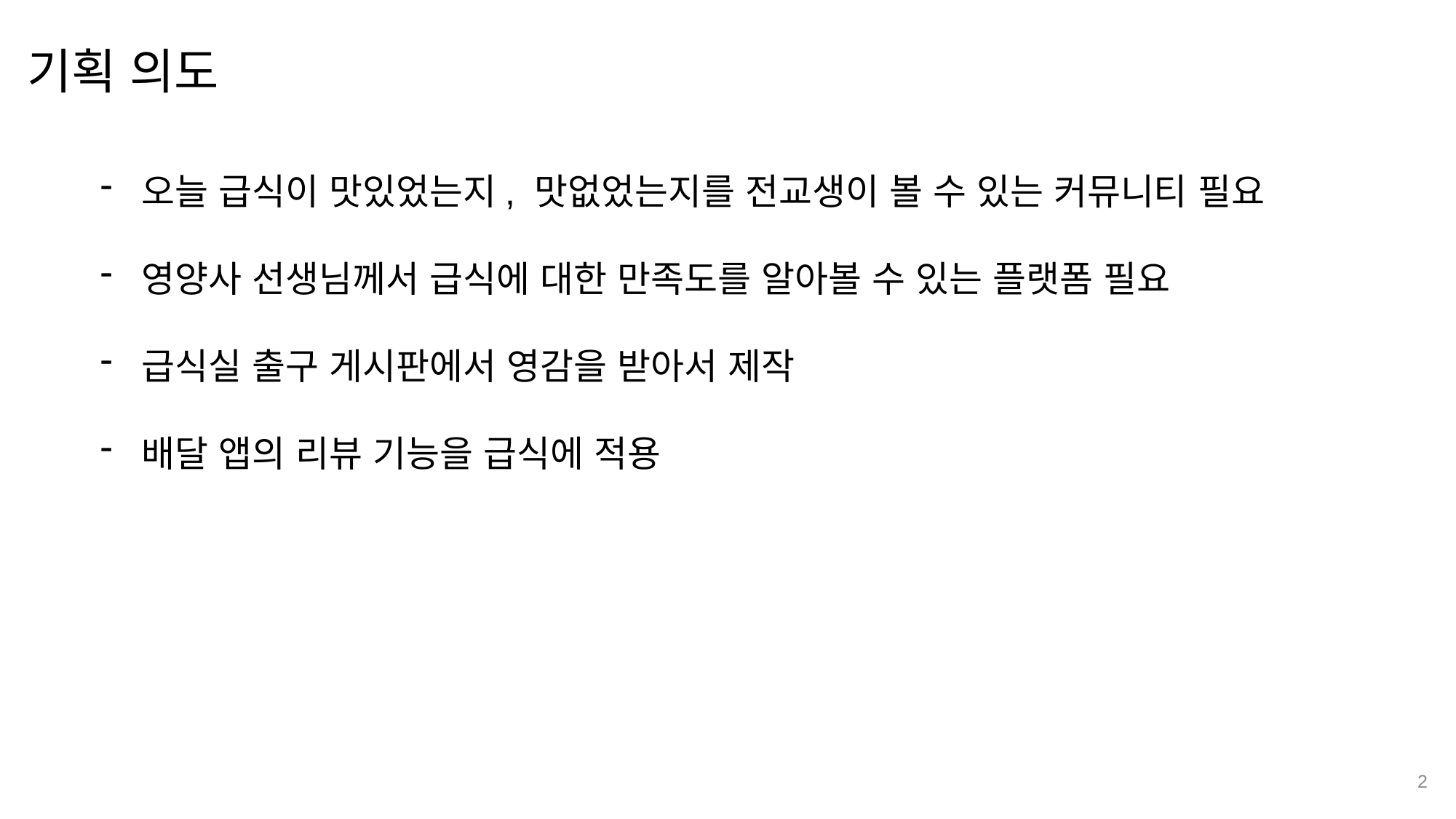

기획 의도
나눔스퀘어OTF ExtraBold
오늘 급식이 맛있었는지, 맛없었는지를 전교생이 볼 수 있는 커뮤니티 필요
영양사 선생님께서 급식에 대한 만족도를 알아볼 수 있는 플랫폼 필요
급식실 출구 게시판에서 영감을 받아서 제작
배달 앱의 리뷰 기능을 급식에 적용
나눔스퀘어OTF Bold
나눔스퀘어OTF
2